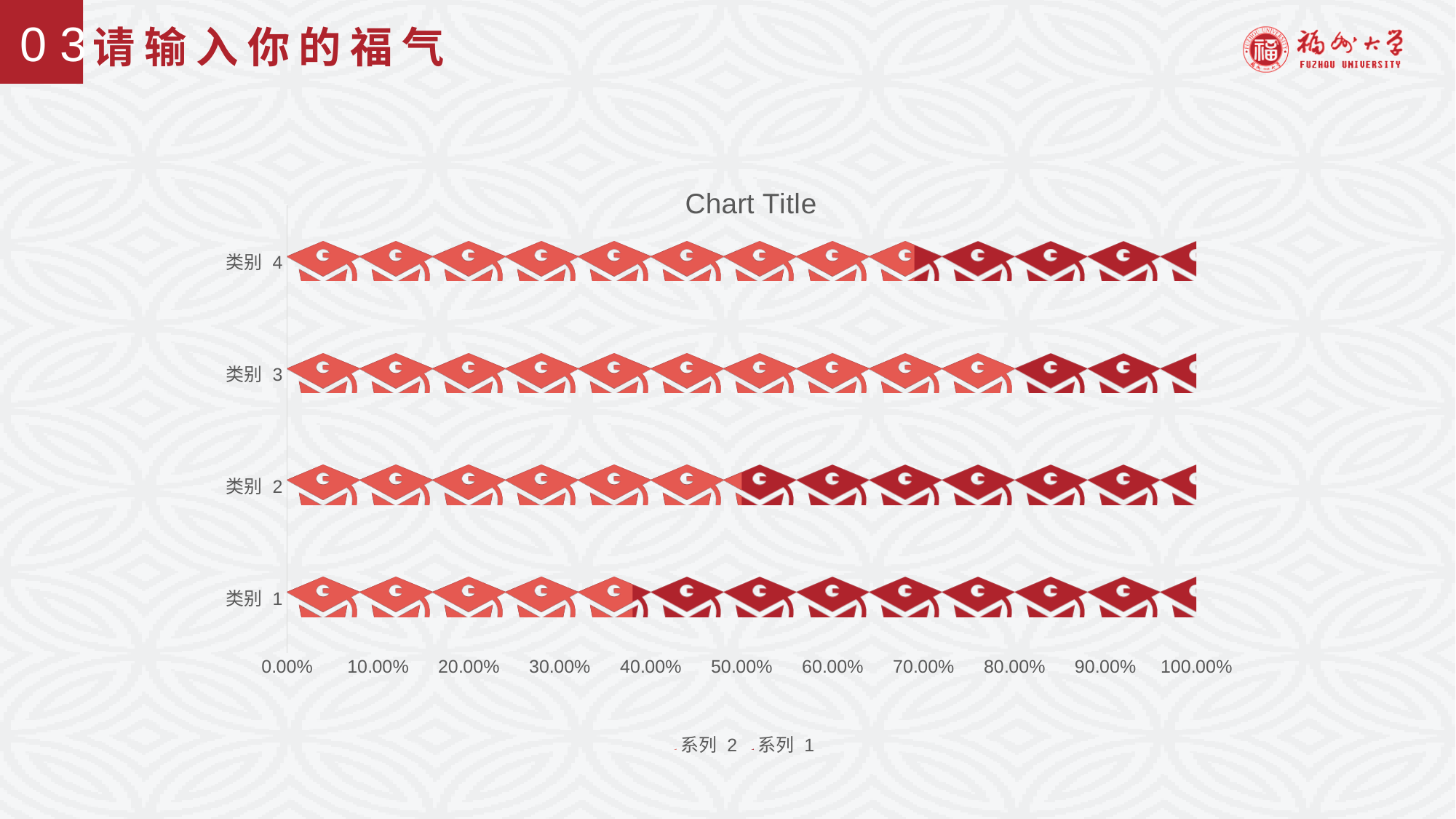

0 3
# 请输入你的福气

### Chart:

| Category | 系列 1 | 系列 2 |
|---|---|---|
| 类别 1 | 1.0 | 0.38 |
| 类别 2 | 1.0 | 0.5 |
| 类别 3 | 1.0 | 0.8 |
| 类别 4 | 1.0 | 0.69 |